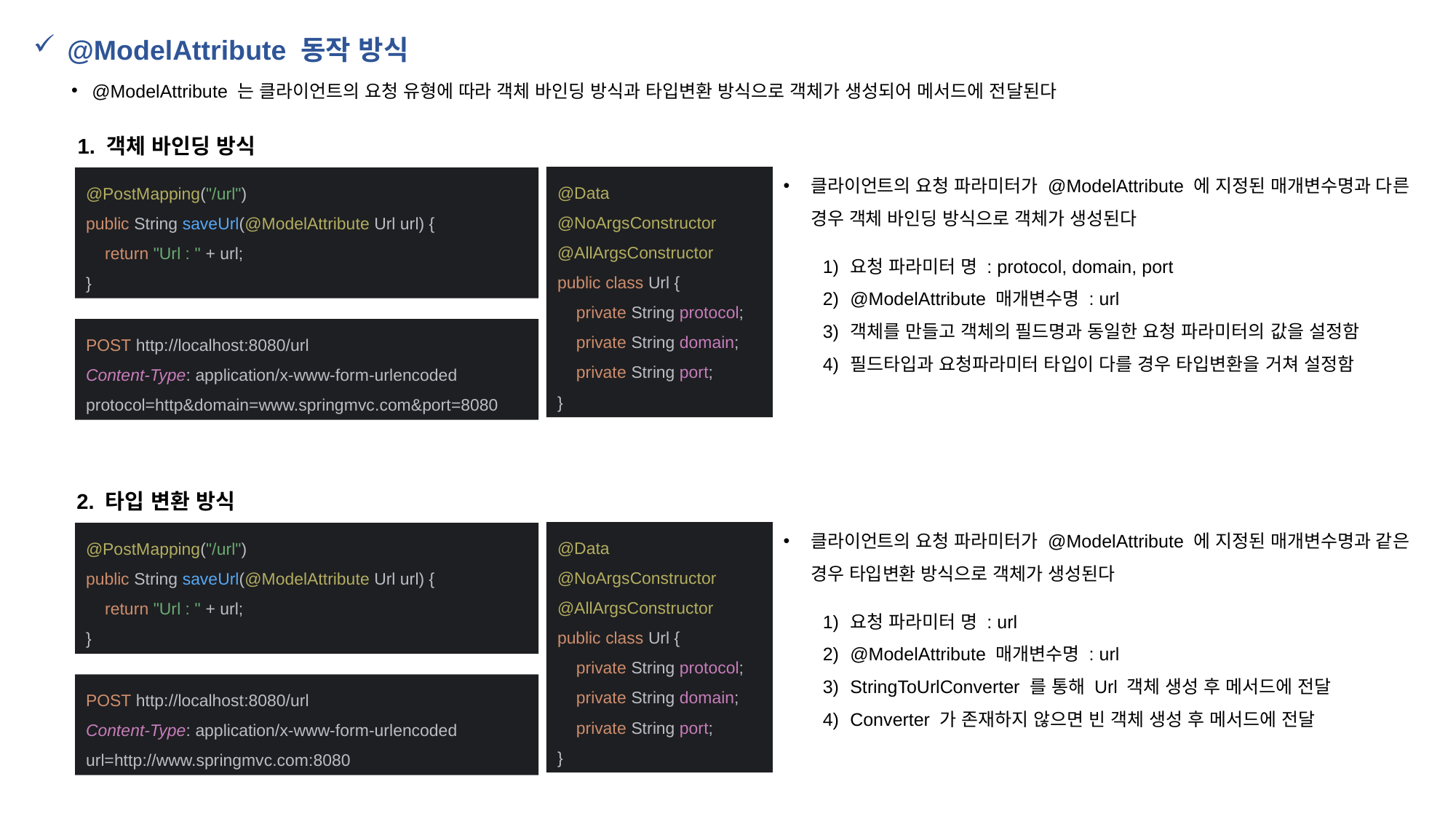

@ModelAttribute 동작 방식
@ModelAttribute 는 클라이언트의 요청 유형에 따라 객체 바인딩 방식과 타입변환 방식으로 객체가 생성되어 메서드에 전달된다
1. 객체 바인딩 방식
클라이언트의 요청 파라미터가 @ModelAttribute 에 지정된 매개변수명과 다른 경우 객체 바인딩 방식으로 객체가 생성된다
@Data
@NoArgsConstructor
@AllArgsConstructor
public class Url {
    private String protocol;
    private String domain;
    private String port;
}
@PostMapping("/url")
public String saveUrl(@ModelAttribute Url url) {
    return "Url : " + url;
}
요청 파라미터 명 : protocol, domain, port
@ModelAttribute 매개변수명 : url
객체를 만들고 객체의 필드명과 동일한 요청 파라미터의 값을 설정함
필드타입과 요청파라미터 타입이 다를 경우 타입변환을 거쳐 설정함
POST http://localhost:8080/url
Content-Type: application/x-www-form-urlencoded
protocol=http&domain=www.springmvc.com&port=8080
2. 타입 변환 방식
클라이언트의 요청 파라미터가 @ModelAttribute 에 지정된 매개변수명과 같은 경우 타입변환 방식으로 객체가 생성된다
@Data
@NoArgsConstructor
@AllArgsConstructor
public class Url {
    private String protocol;
    private String domain;
    private String port;
}
@PostMapping("/url")
public String saveUrl(@ModelAttribute Url url) {
    return "Url : " + url;
}
요청 파라미터 명 : url
@ModelAttribute 매개변수명 : url
StringToUrlConverter 를 통해 Url 객체 생성 후 메서드에 전달
Converter 가 존재하지 않으면 빈 객체 생성 후 메서드에 전달
POST http://localhost:8080/url
Content-Type: application/x-www-form-urlencoded
url=http://www.springmvc.com:8080